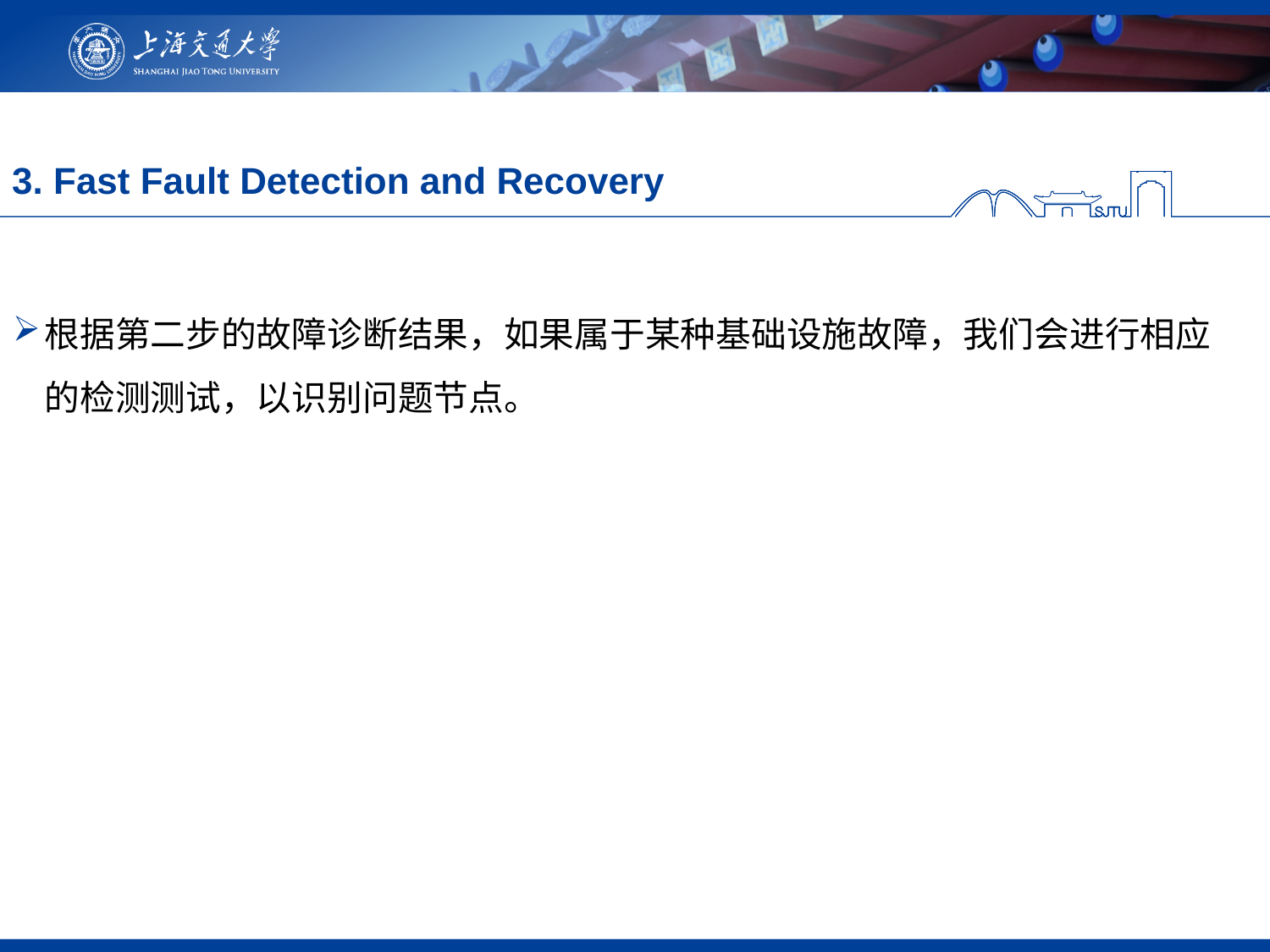

# 3. Fast Fault Detection and Recovery
根据第二步的故障诊断结果，如果属于某种基础设施故障，我们会进行相应的检测测试，以识别问题节点。